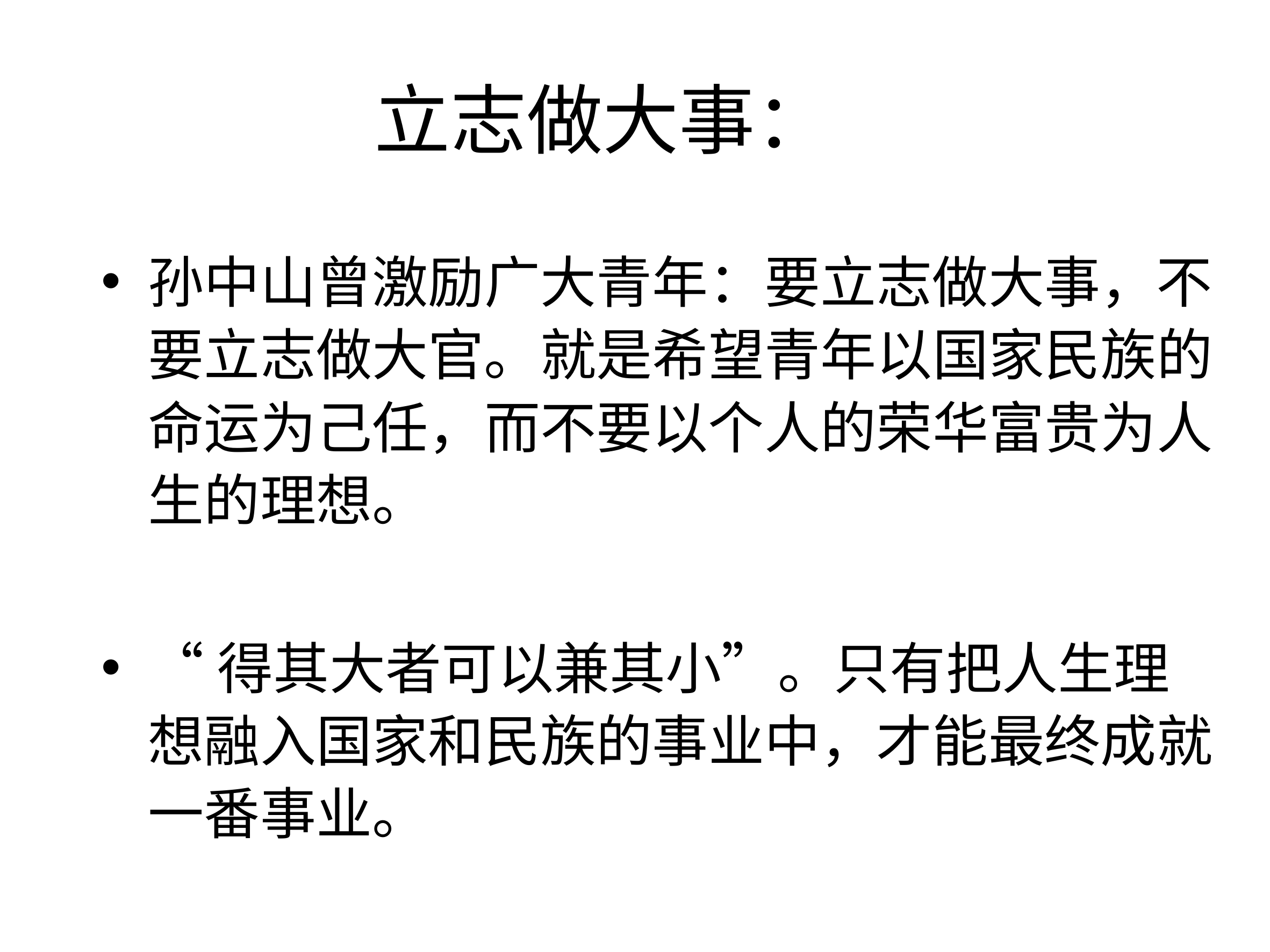

立志做大事：
孙中山曾激励广大青年：要立志做大事，不要立志做大官。就是希望青年以国家民族的命运为己任，而不要以个人的荣华富贵为人生的理想。

“得其大者可以兼其小”。只有把人生理想融入国家和民族的事业中，才能最终成就一番事业。